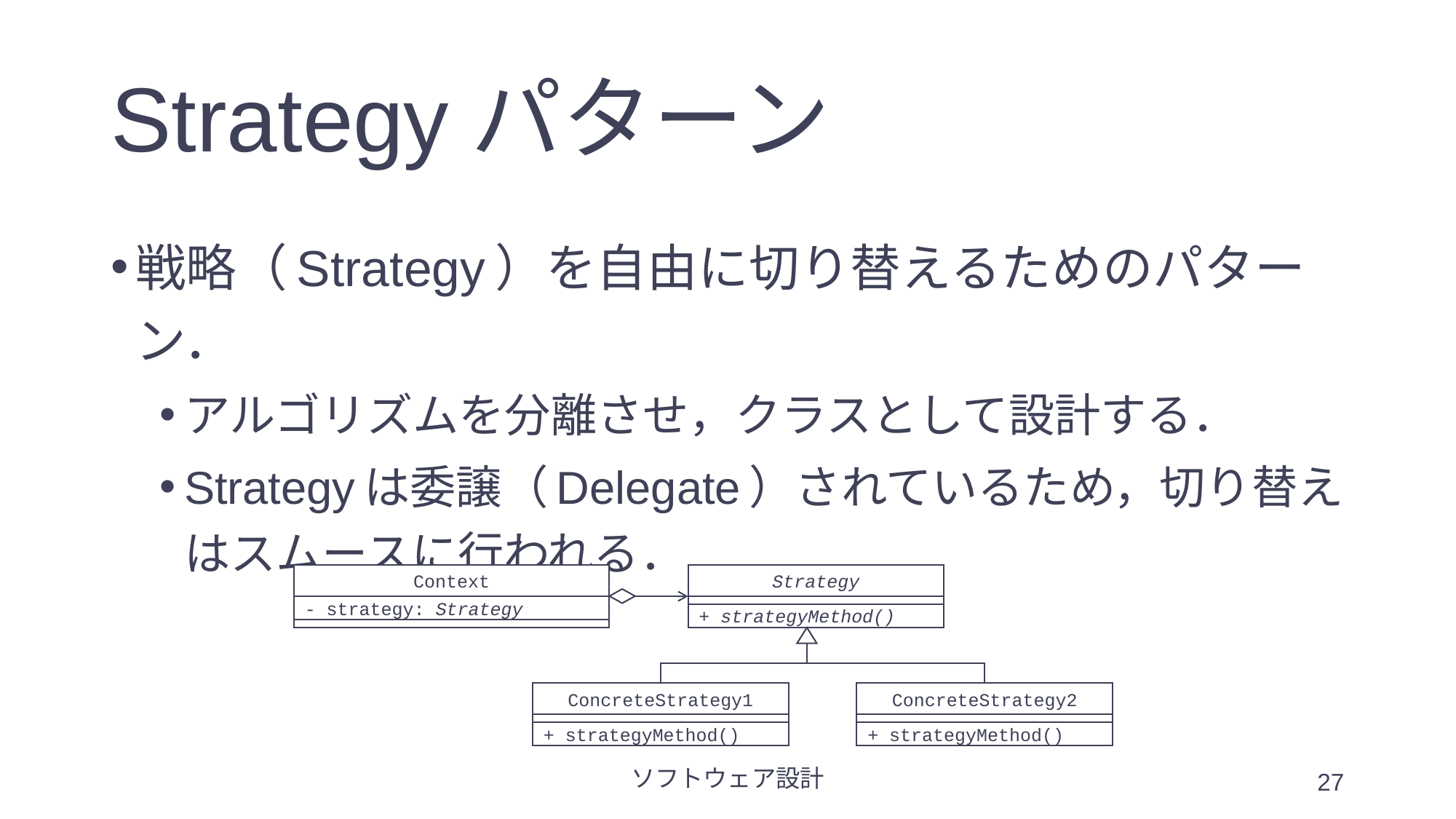

# Strategyパターン
戦略（Strategy）を自由に切り替えるためのパターン．
アルゴリズムを分離させ，クラスとして設計する．
Strategyは委譲（Delegate）されているため，切り替えはスムースに行われる．

Context
- strategy: Strategy

Strategy

+ strategyMethod()

ConcreteStrategy1

+ strategyMethod()
ConcreteStrategy2

+ strategyMethod()
ソフトウェア設計
27